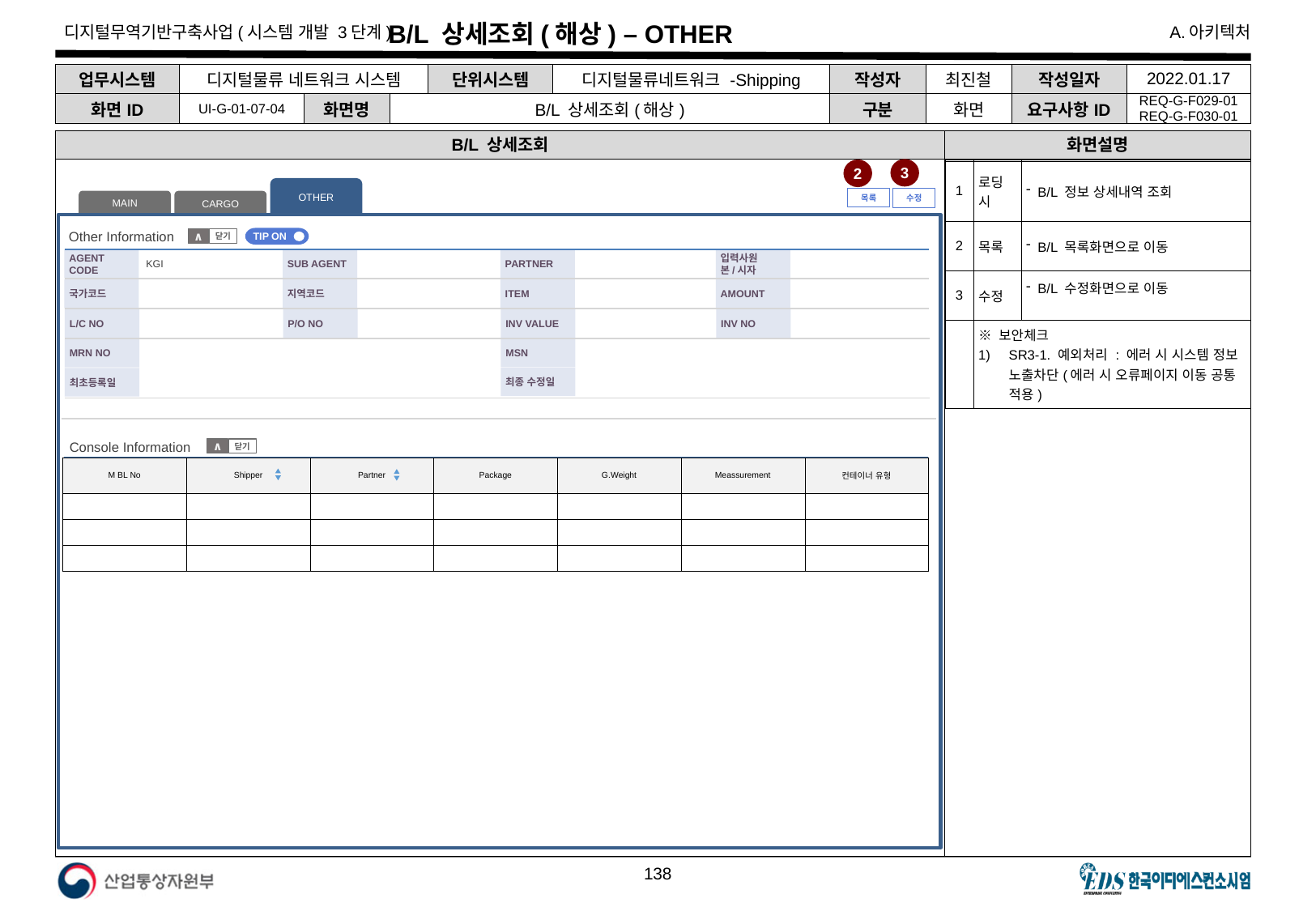

# B/L 상세조회(해상) – OTHER
| 업무시스템 | 디지털물류 네트워크 시스템 |  |  | 단위시스템 | 디지털물류네트워크 -Shipping | 작성자 | 최진철 | 작성일자 | 2022.01.17 |
| --- | --- | --- | --- | --- | --- | --- | --- | --- | --- |
| 화면ID | UI-G-01-07-04 | 화면명 | B/L 상세조회(해상) |  |  | 구분 | 화면 | 요구사항ID | REQ-G-F029-01 REQ-G-F030-01 |
B/L 상세조회
화면설명

3
2

| 1 | 로딩 시 | B/L 정보 상세내역 조회 |
| --- | --- | --- |
| 2 | 목록 | B/L 목록화면으로 이동 |
| 3 | 수정 | B/L 수정화면으로 이동 |
|  | ※ 보안체크 SR3-1. 예외처리 : 에러 시 시스템 정보 노출차단(에러 시 오류페이지 이동 공통 적용) |  |
OTHER
목록
수정
MAIN
CARGO

Other Information
TIP ON

닫기
∧
PARTNER
SUB AGENT
입력사원
본/시자
AGENT CODE
KGI
ITEM
지역코드
AMOUNT
국가코드
INV VALUE
P/O NO
INV NO
L/C NO
MSN
MRN NO
최종 수정일
최초등록일
Console Information
닫기
∧
| M BL No | Shipper | Partner | Package | G.Weight | Meassurement | 컨테이너 유형 |
| --- | --- | --- | --- | --- | --- | --- |
|  |  |  |  |  |  |  |
|  |  |  |  |  |  |  |
|  |  |  |  |  |  |  |